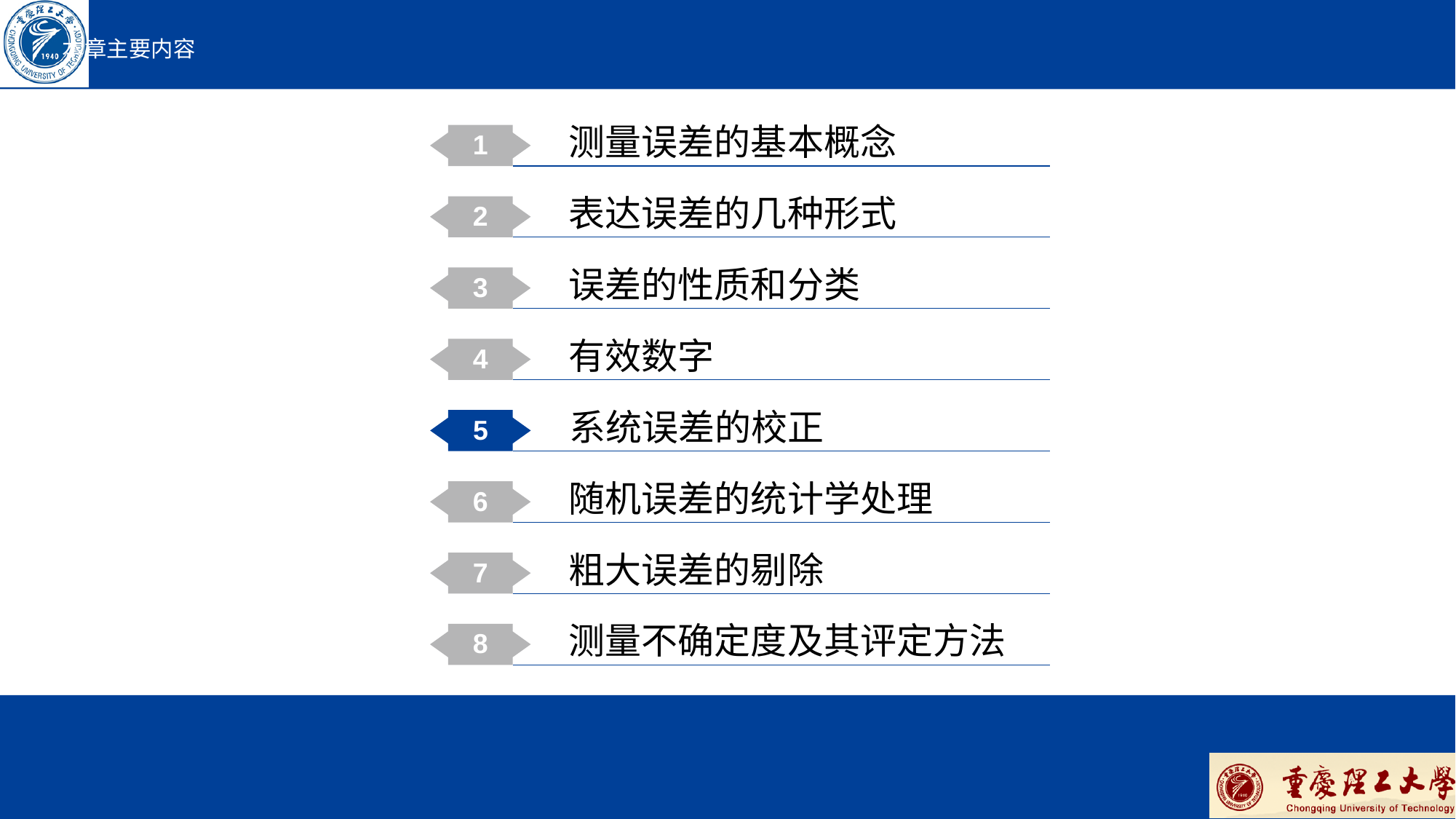

# 本章主要内容
测量误差的基本概念
1

表达误差的几种形式
2

误差的性质和分类
3

有效数字
4

系统误差的校正
5

随机误差的统计学处理
6

粗大误差的剔除
7

测量不确定度及其评定方法
8